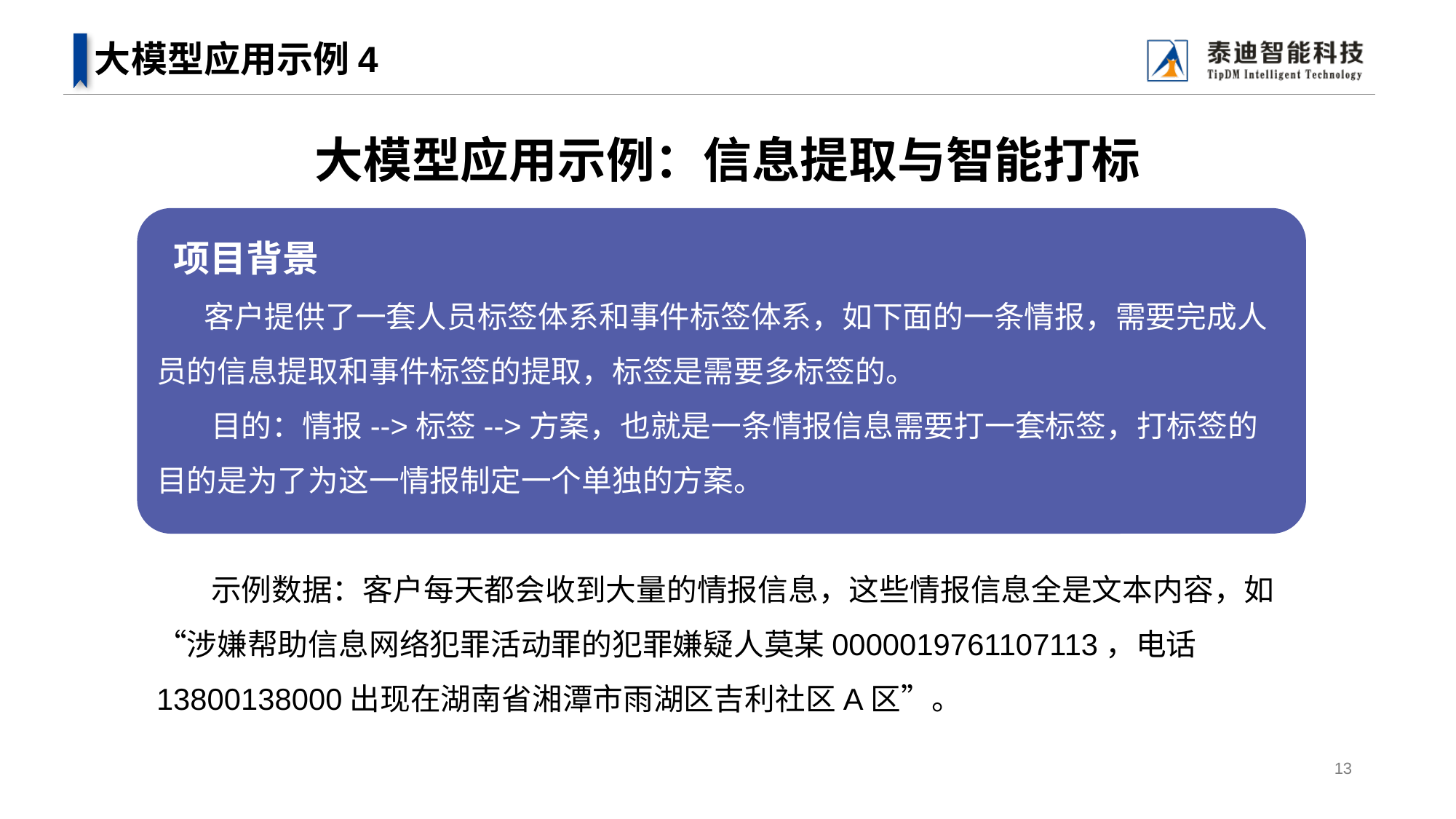

# 大模型应用示例4
大模型应用示例：信息提取与智能打标

 项目背景
      客户提供了一套人员标签体系和事件标签体系，如下面的一条情报，需要完成人员的信息提取和事件标签的提取，标签是需要多标签的。
目的：情报-->标签-->方案，也就是一条情报信息需要打一套标签，打标签的目的是为了为这一情报制定一个单独的方案。

示例数据：客户每天都会收到大量的情报信息，这些情报信息全是文本内容，如“涉嫌帮助信息网络犯罪活动罪的犯罪嫌疑人莫某0000019761107113，电话13800138000出现在湖南省湘潭市雨湖区吉利社区A区”。